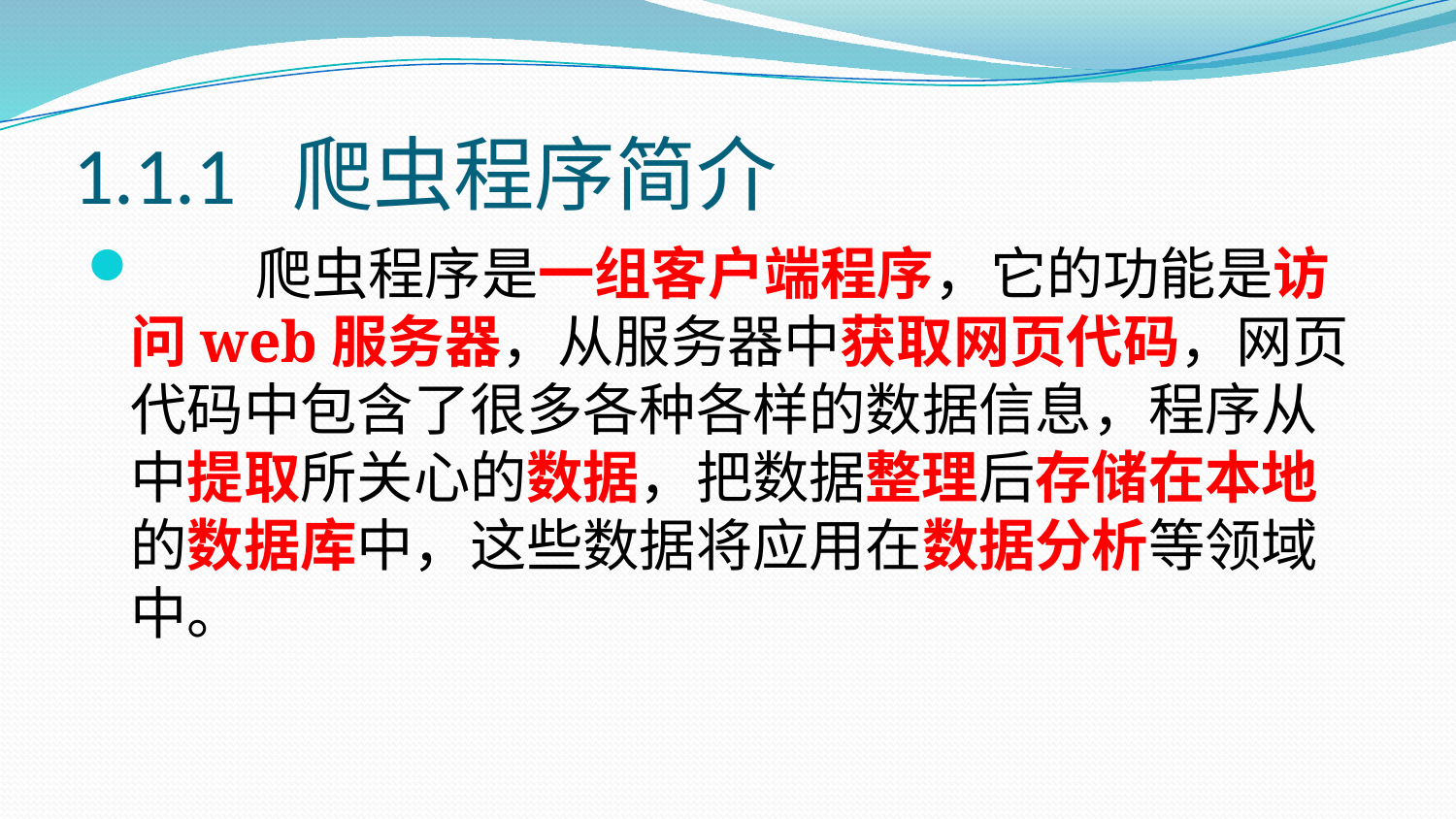

# 1.1.1  爬虫程序简介
        爬虫程序是一组客户端程序，它的功能是访问web服务器，从服务器中获取网页代码，网页代码中包含了很多各种各样的数据信息，程序从中提取所关心的数据，把数据整理后存储在本地的数据库中，这些数据将应用在数据分析等领域中。